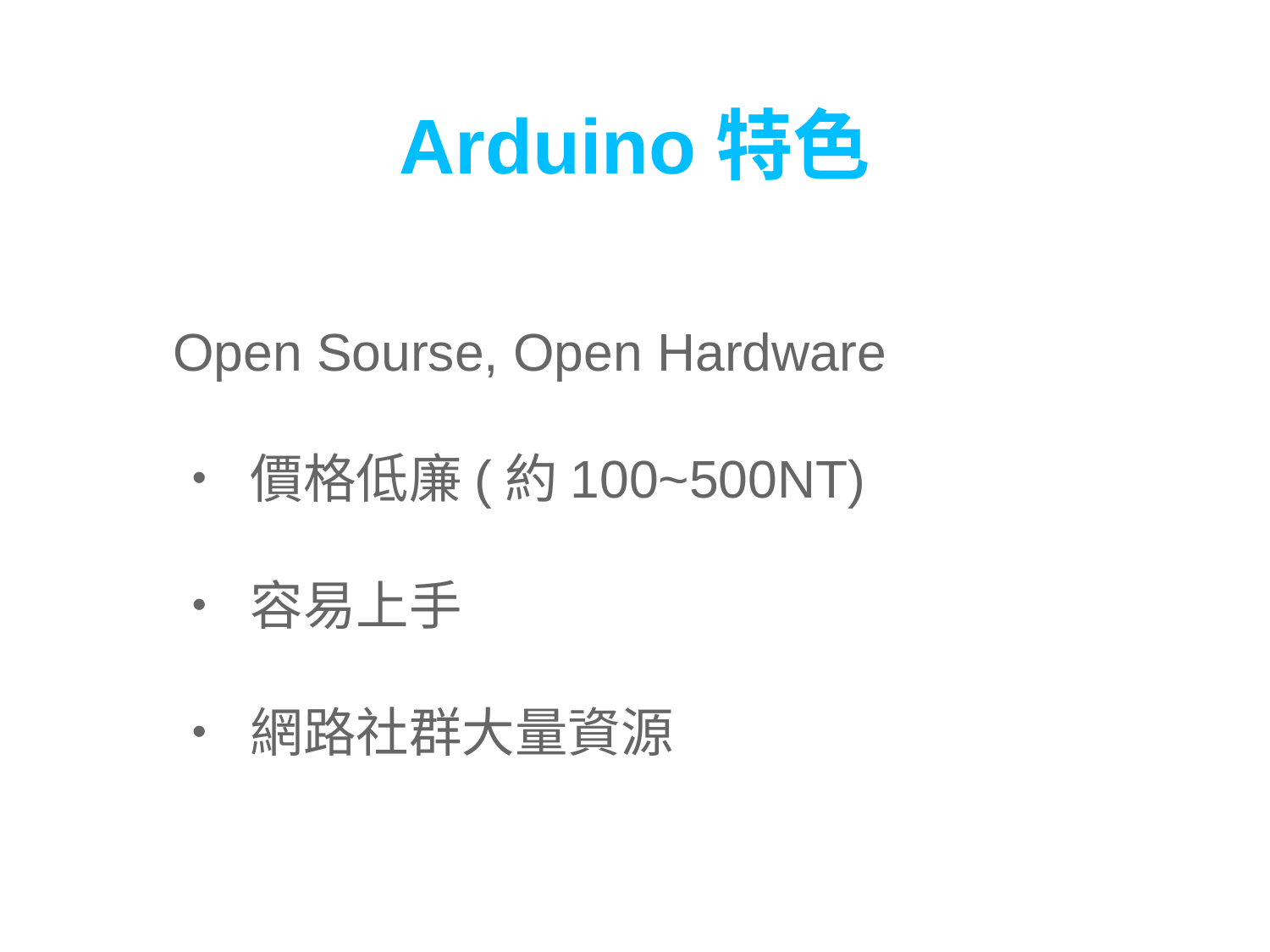

Arduino特色
Open Sourse, Open Hardware

• 價格低廉(約100~500NT)

• 容易上手

• 網路社群大量資源